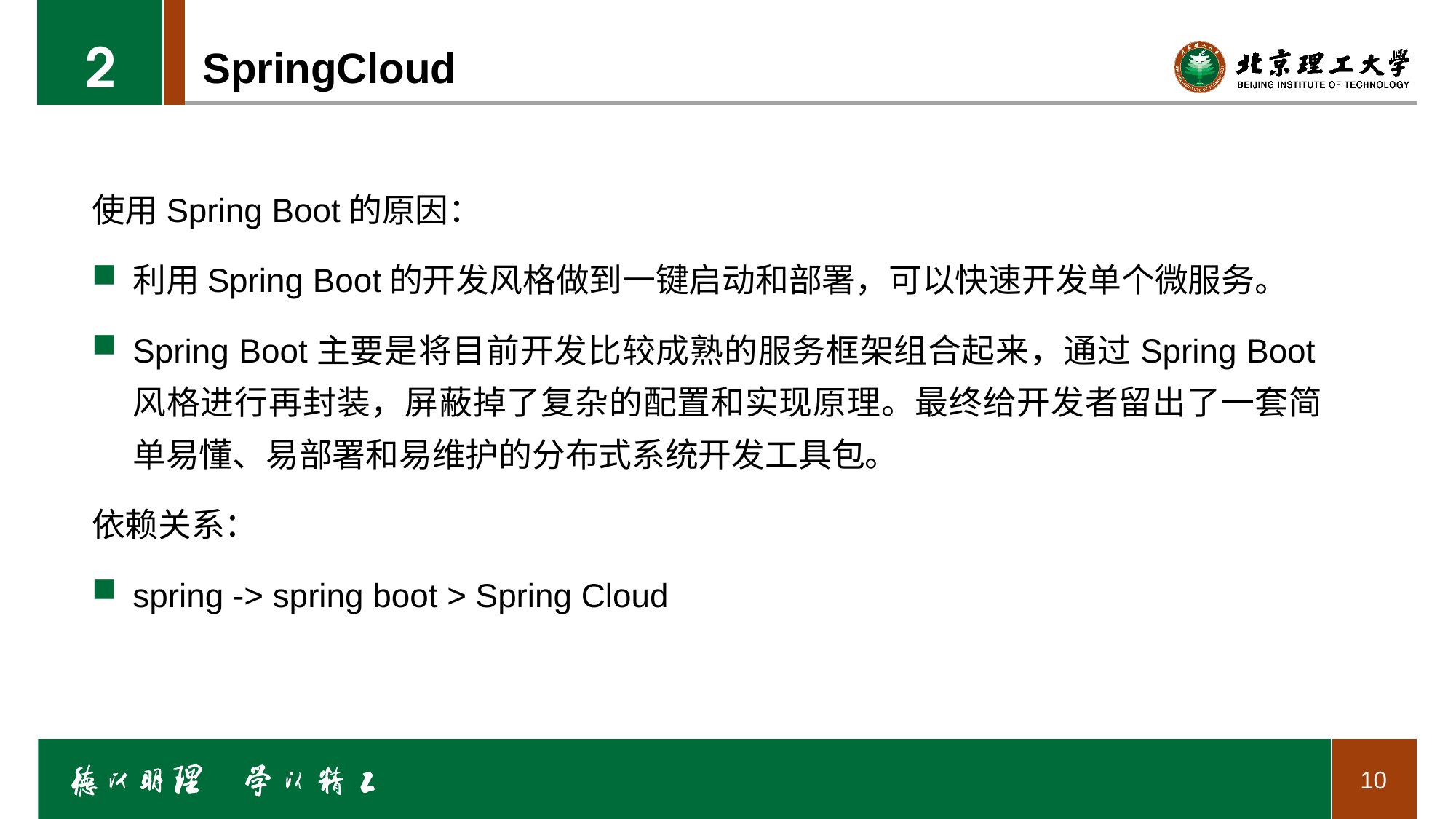

2
# SpringCloud
使用Spring Boot的原因：
利用Spring Boot的开发风格做到一键启动和部署，可以快速开发单个微服务。
Spring Boot主要是将目前开发比较成熟的服务框架组合起来，通过Spring Boot风格进行再封装，屏蔽掉了复杂的配置和实现原理。最终给开发者留出了一套简单易懂、易部署和易维护的分布式系统开发工具包。
依赖关系：
spring -> spring boot > Spring Cloud